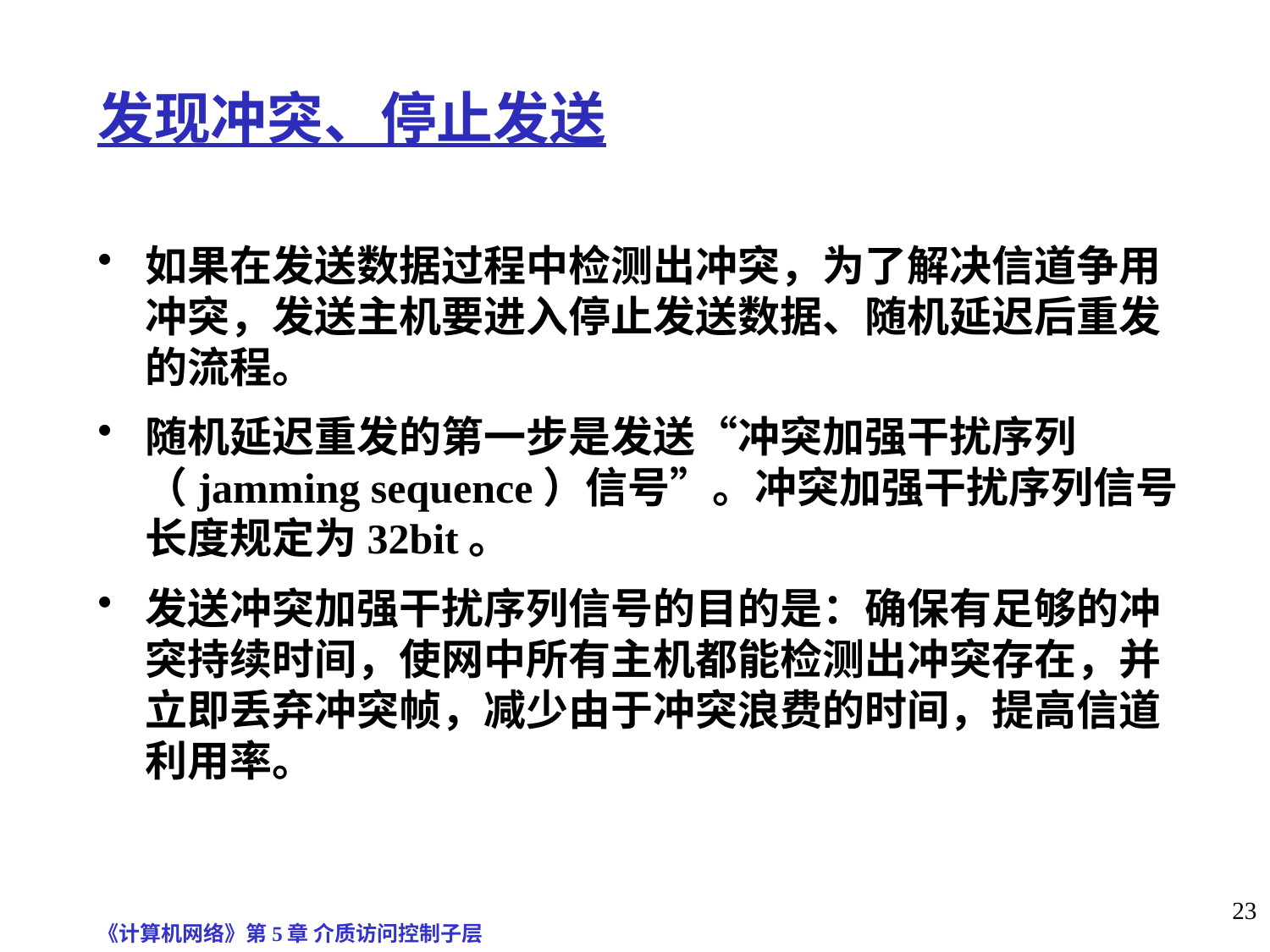

发现冲突、停止发送

如果在发送数据过程中检测出冲突，为了解决信道争用冲突，发送主机要进入停止发送数据、随机延迟后重发的流程。
随机延迟重发的第一步是发送“冲突加强干扰序列（jamming sequence）信号”。冲突加强干扰序列信号长度规定为32bit。
发送冲突加强干扰序列信号的目的是：确保有足够的冲突持续时间，使网中所有主机都能检测出冲突存在，并立即丢弃冲突帧，减少由于冲突浪费的时间，提高信道利用率。

《计算机网络》第5章 介质访问控制子层
23